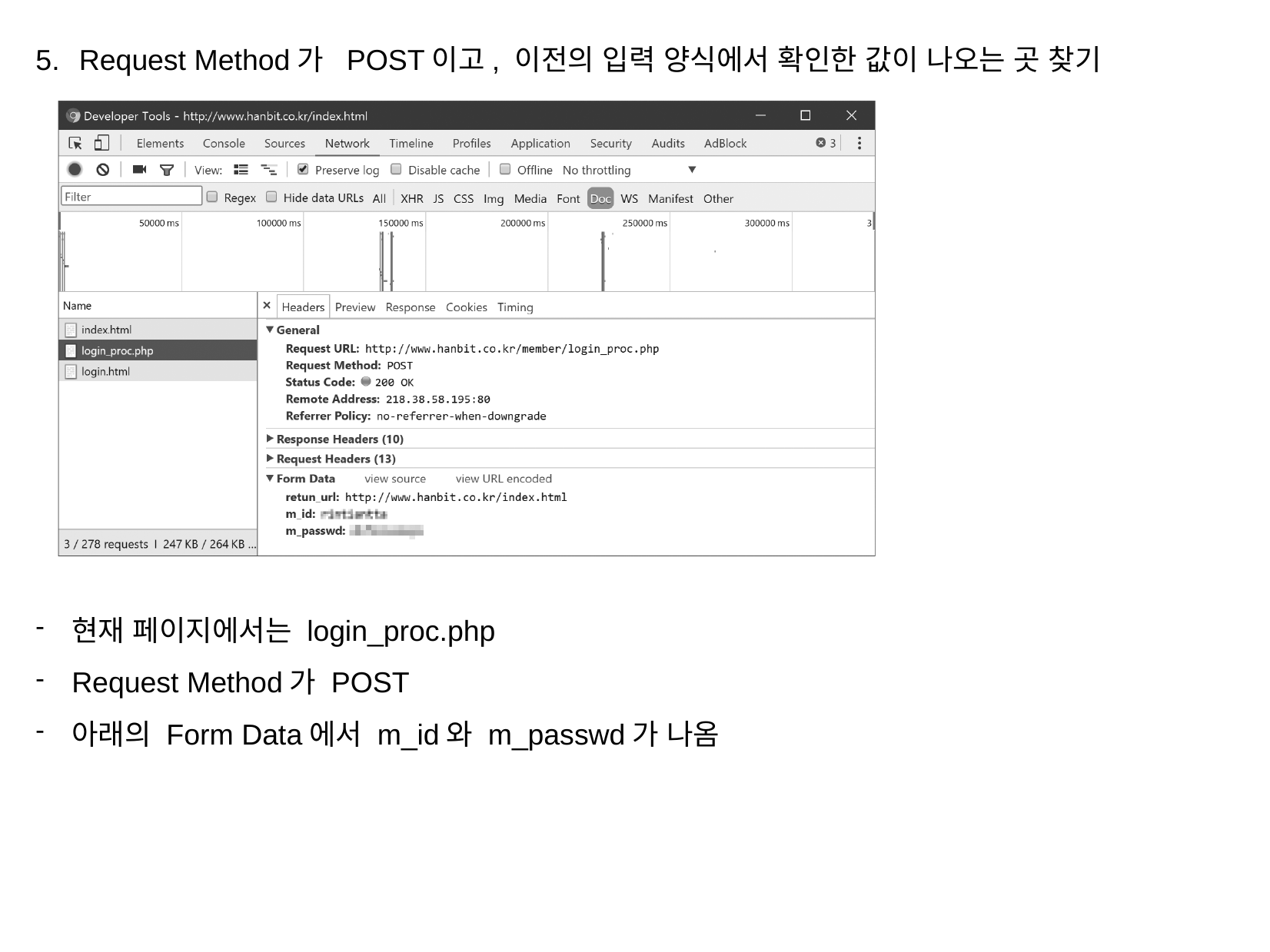

Request Method가  POST이고, 이전의 입력 양식에서 확인한 값이 나오는 곳 찾기

현재 페이지에서는 login_proc.php
Request Method가 POST
아래의 Form Data에서 m_id와 m_passwd가 나옴